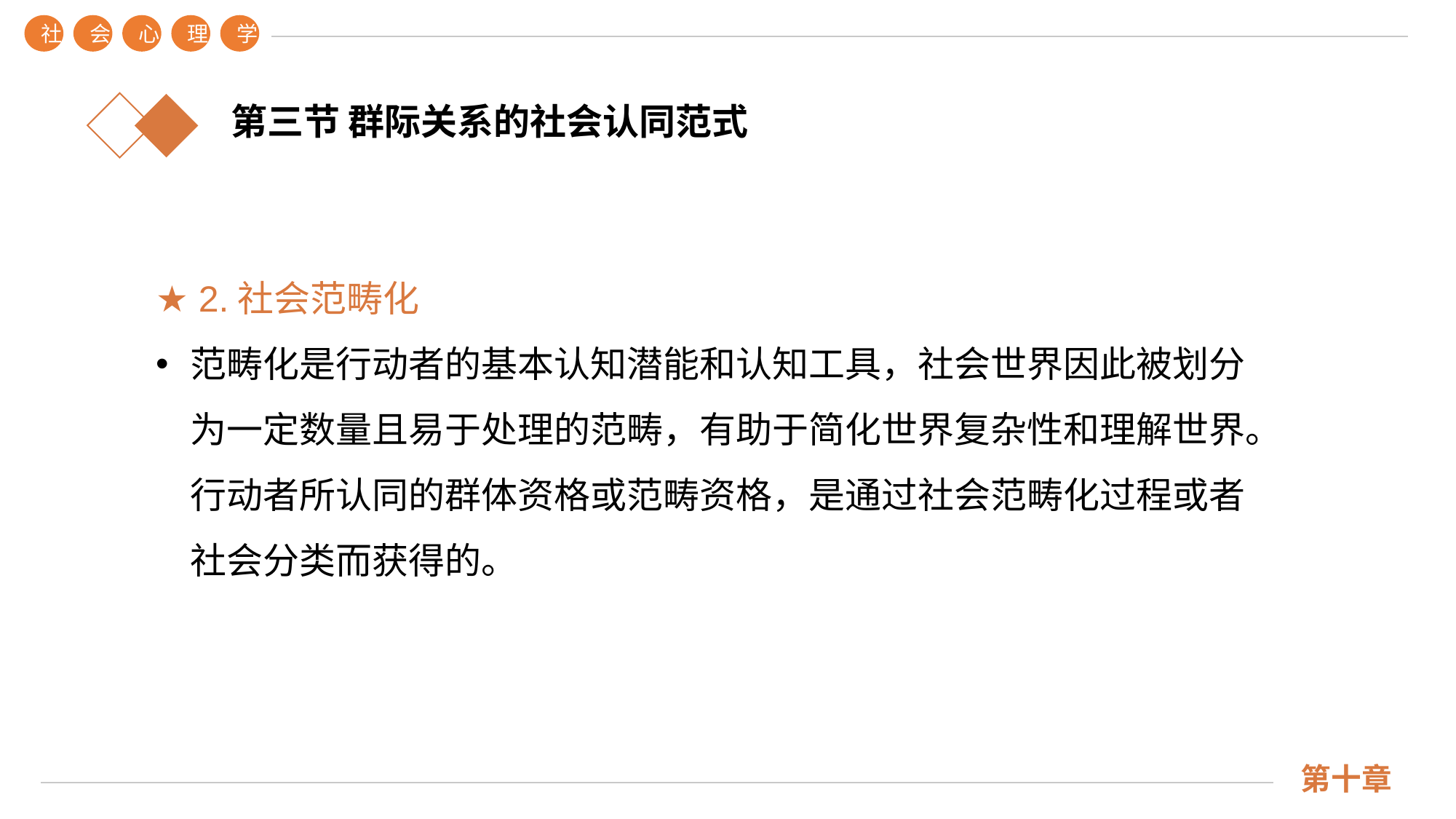

社
会
心
理
学

第三节 群际关系的社会认同范式

★ 2.社会范畴化
范畴化是行动者的基本认知潜能和认知工具，社会世界因此被划分为一定数量且易于处理的范畴，有助于简化世界复杂性和理解世界。行动者所认同的群体资格或范畴资格，是通过社会范畴化过程或者社会分类而获得的。
第十章